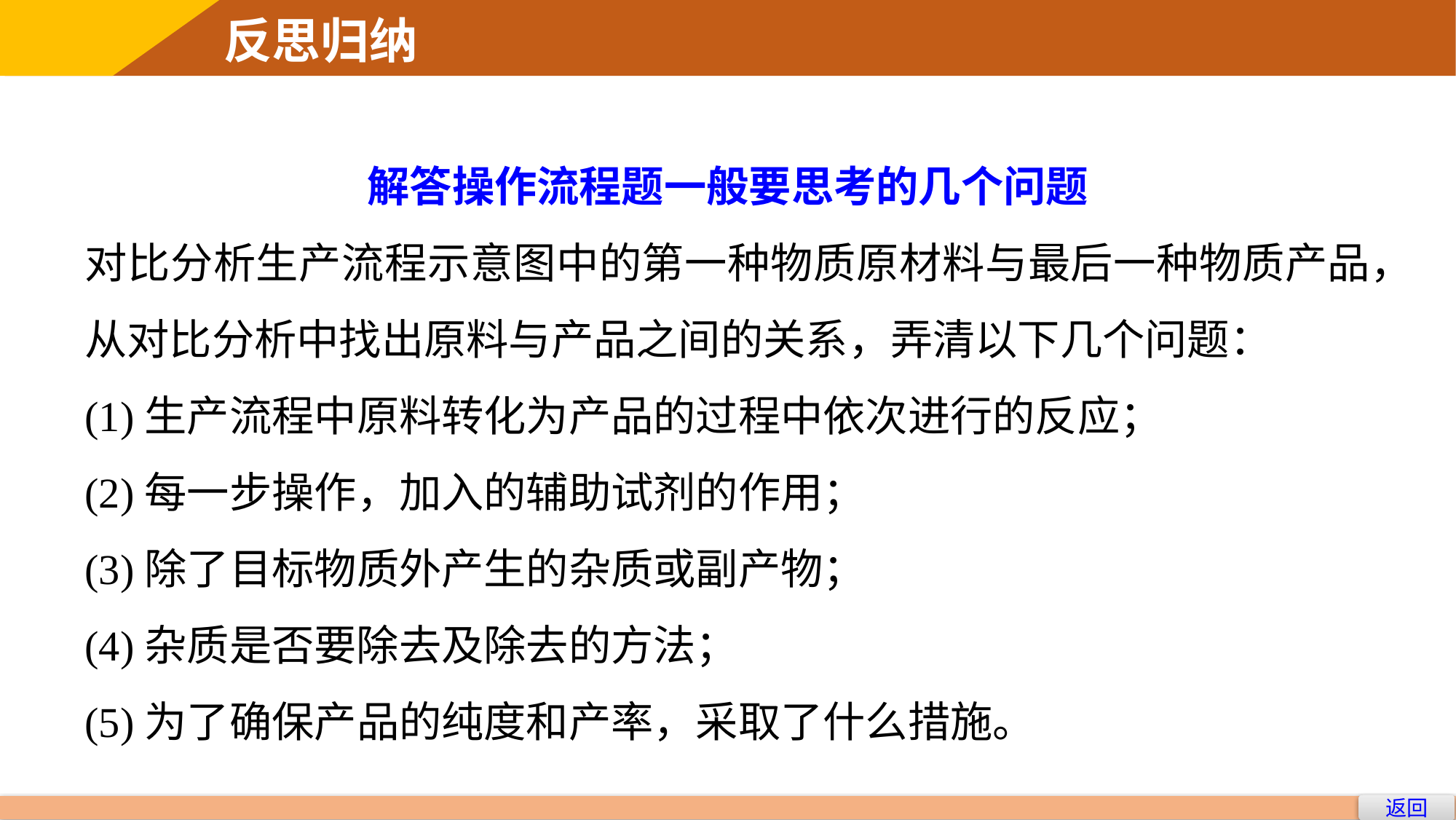

反思归纳
解答操作流程题一般要思考的几个问题
对比分析生产流程示意图中的第一种物质原材料与最后一种物质产品，从对比分析中找出原料与产品之间的关系，弄清以下几个问题：
(1)生产流程中原料转化为产品的过程中依次进行的反应；
(2)每一步操作，加入的辅助试剂的作用；
(3)除了目标物质外产生的杂质或副产物；
(4)杂质是否要除去及除去的方法；
(5)为了确保产品的纯度和产率，采取了什么措施。
返回